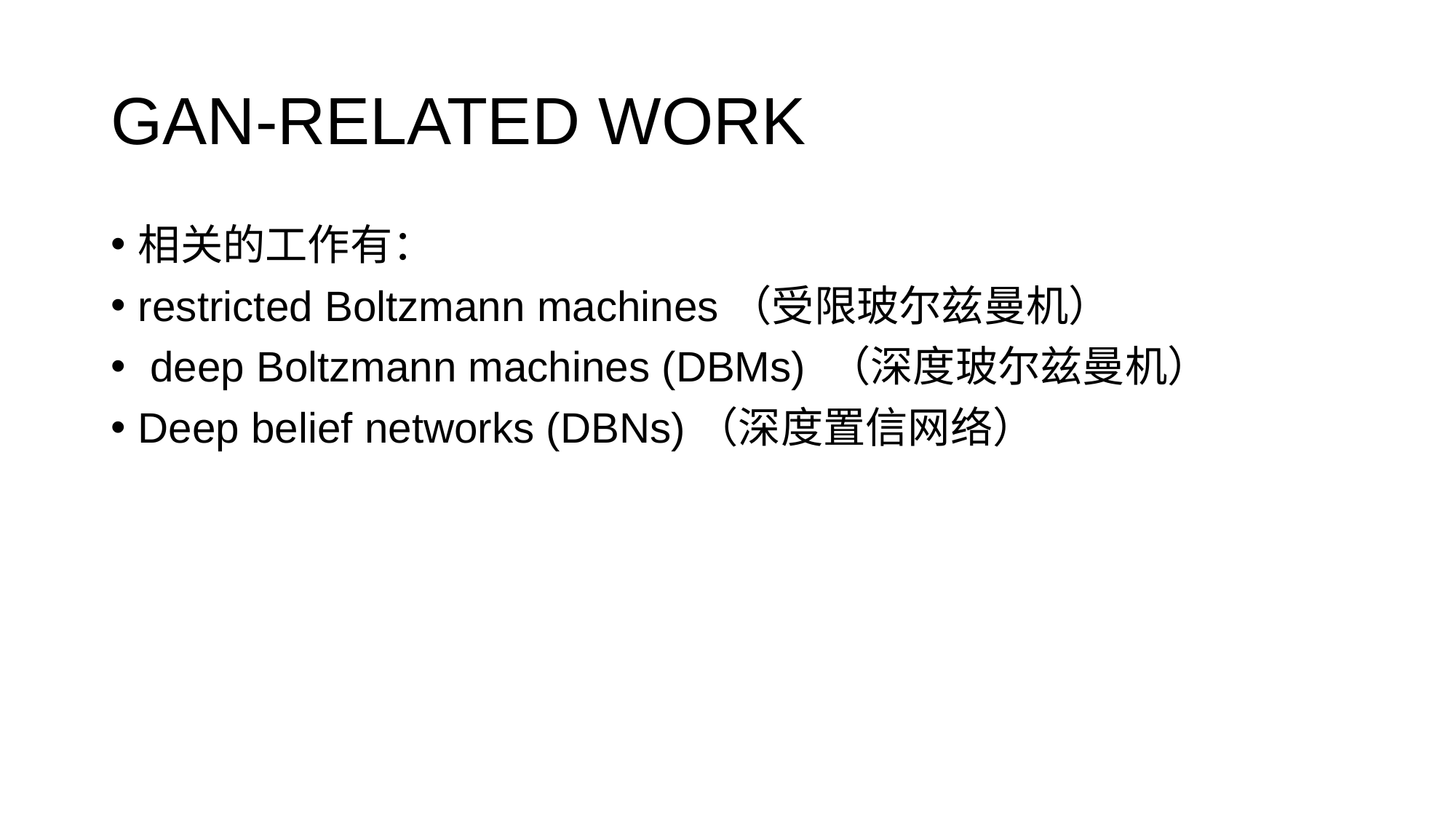

# GAN-RELATED WORK
相关的工作有：
restricted Boltzmann machines（受限玻尔兹曼机）
 deep Boltzmann machines (DBMs) （深度玻尔兹曼机）
Deep belief networks (DBNs)（深度置信网络）